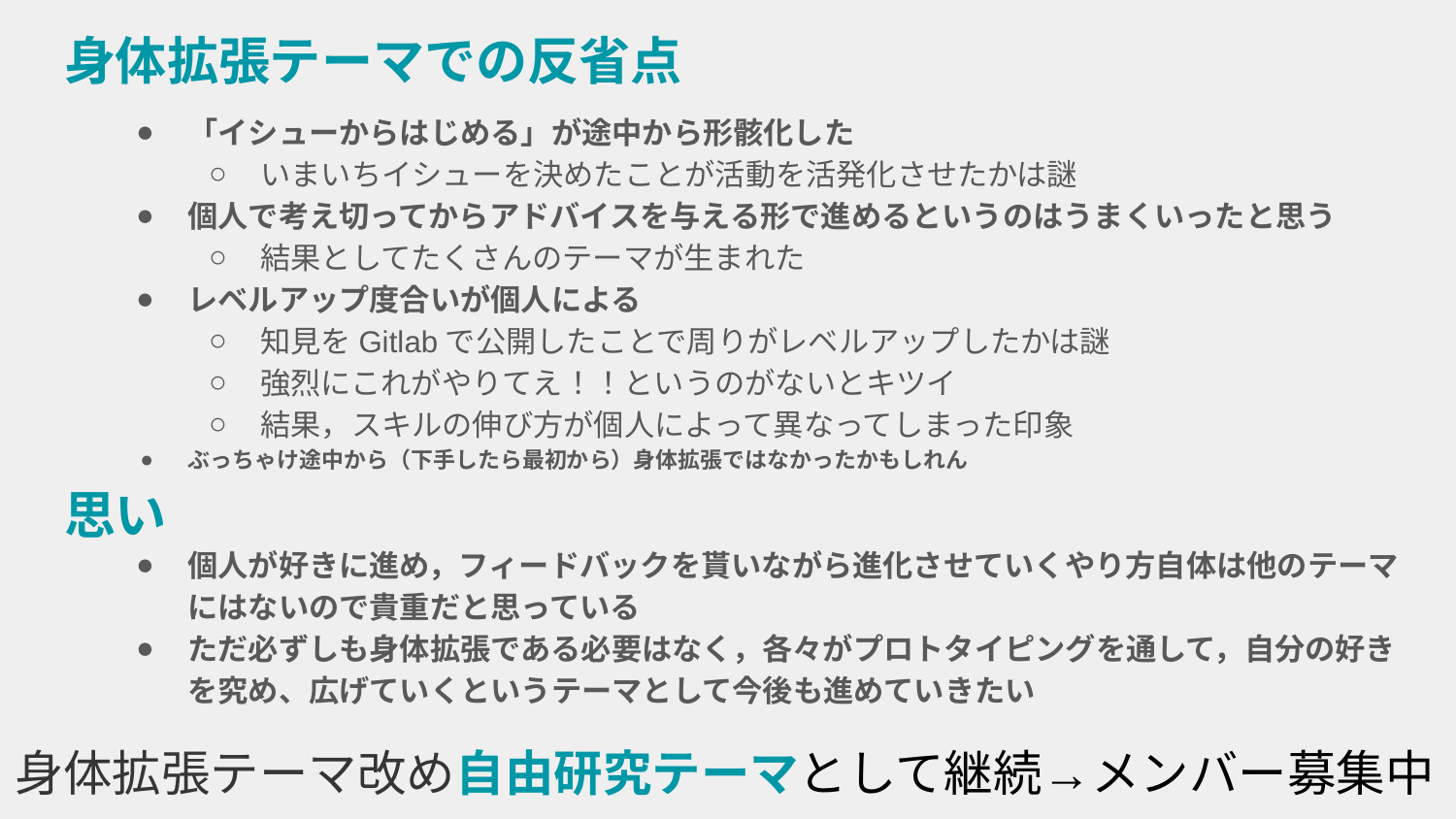

# 身体拡張テーマでの反省点
「イシューからはじめる」が途中から形骸化した
いまいちイシューを決めたことが活動を活発化させたかは謎
個人で考え切ってからアドバイスを与える形で進めるというのはうまくいったと思う
結果としてたくさんのテーマが生まれた
レベルアップ度合いが個人による
知見をGitlabで公開したことで周りがレベルアップしたかは謎
強烈にこれがやりてえ！！というのがないとキツイ
結果，スキルの伸び方が個人によって異なってしまった印象
ぶっちゃけ途中から（下手したら最初から）身体拡張ではなかったかもしれん
思い
個人が好きに進め，フィードバックを貰いながら進化させていくやり方自体は他のテーマにはないので貴重だと思っている
ただ必ずしも身体拡張である必要はなく，各々がプロトタイピングを通して，自分の好きを究め、広げていくというテーマとして今後も進めていきたい

身体拡張テーマ改め自由研究テーマとして継続→メンバー募集中